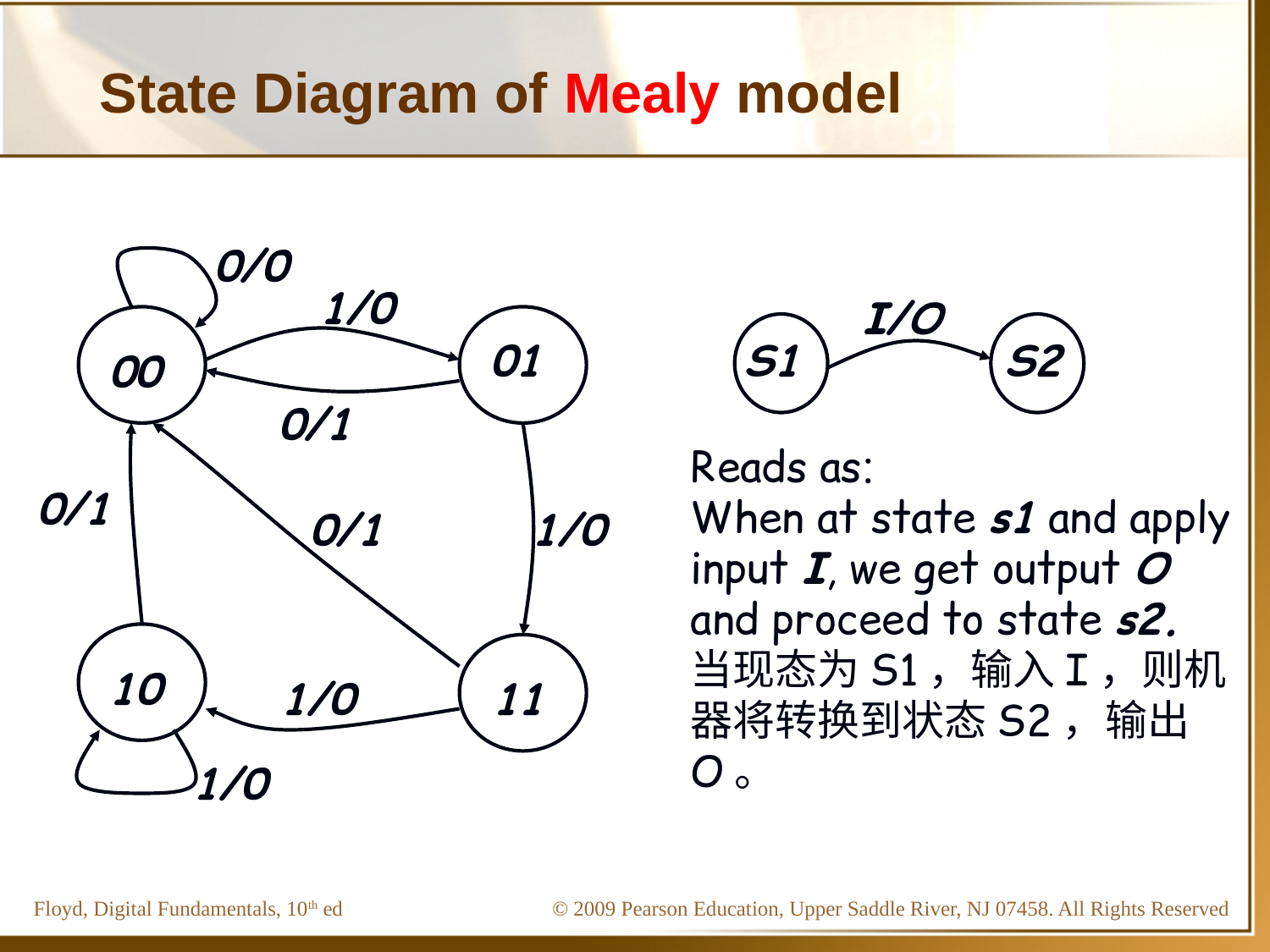

# State Diagram of Mealy model
0/0

1/0
I/O

01
S1
S2
00

0/1

Reads as:
When at state s1 and apply input I, we get output O  and proceed to state s2.
当现态为S1，输入I，则机器将转换到状态S2，输出O。

0/1
0/1
1/0

10
1/0
11

1/0